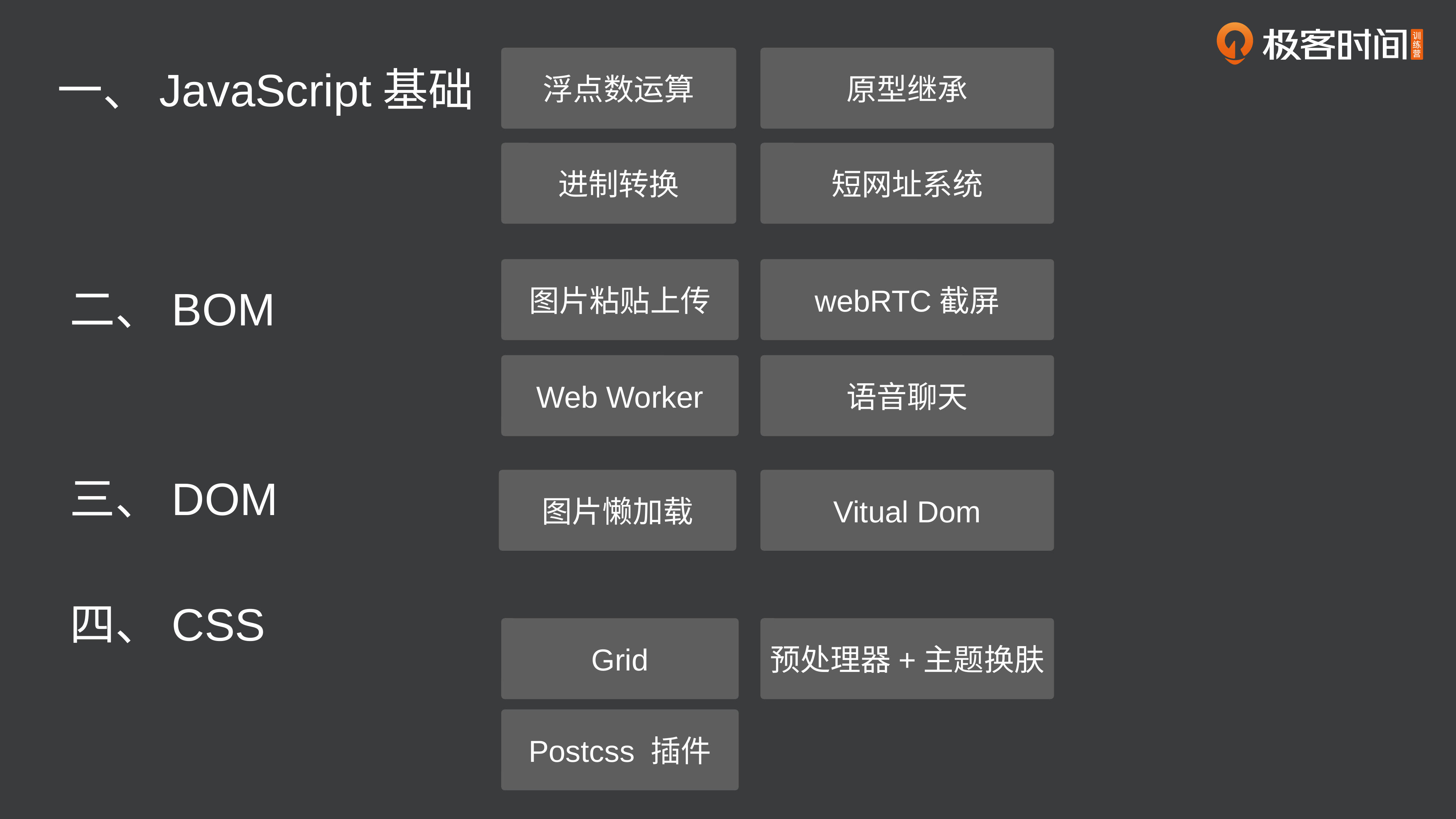

原型继承
浮点数运算
一、JavaScript基础
短网址系统
进制转换
图片粘贴上传
webRTC截屏
二、BOM
Web Worker
语音聊天
三、DOM
图片懒加载
Vitual Dom
四、CSS
Grid
预处理器+主题换肤

Postcss 插件